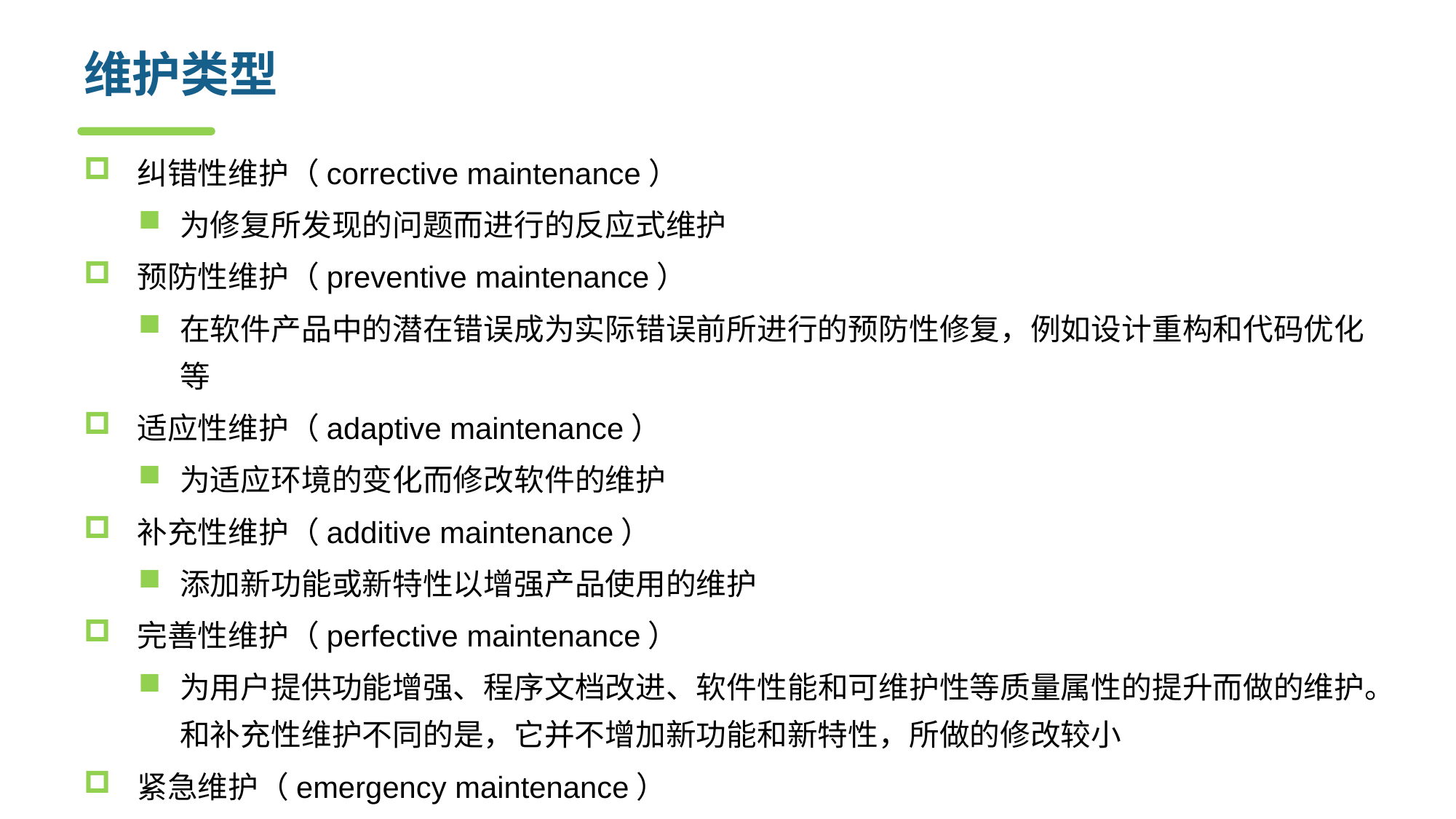

# 维护类型
纠错性维护（corrective maintenance）
为修复所发现的问题而进行的反应式维护
预防性维护（preventive maintenance）
在软件产品中的潜在错误成为实际错误前所进行的预防性修复，例如设计重构和代码优化等
适应性维护（adaptive maintenance）
为适应环境的变化而修改软件的维护
补充性维护（additive maintenance）
添加新功能或新特性以增强产品使用的维护
完善性维护（perfective maintenance）
为用户提供功能增强、程序文档改进、软件性能和可维护性等质量属性的提升而做的维护。和补充性维护不同的是，它并不增加新功能和新特性，所做的修改较小
紧急维护（emergency maintenance）
计划外的应急修改，以暂时保持系统运行，等待后续纠错性维护
44